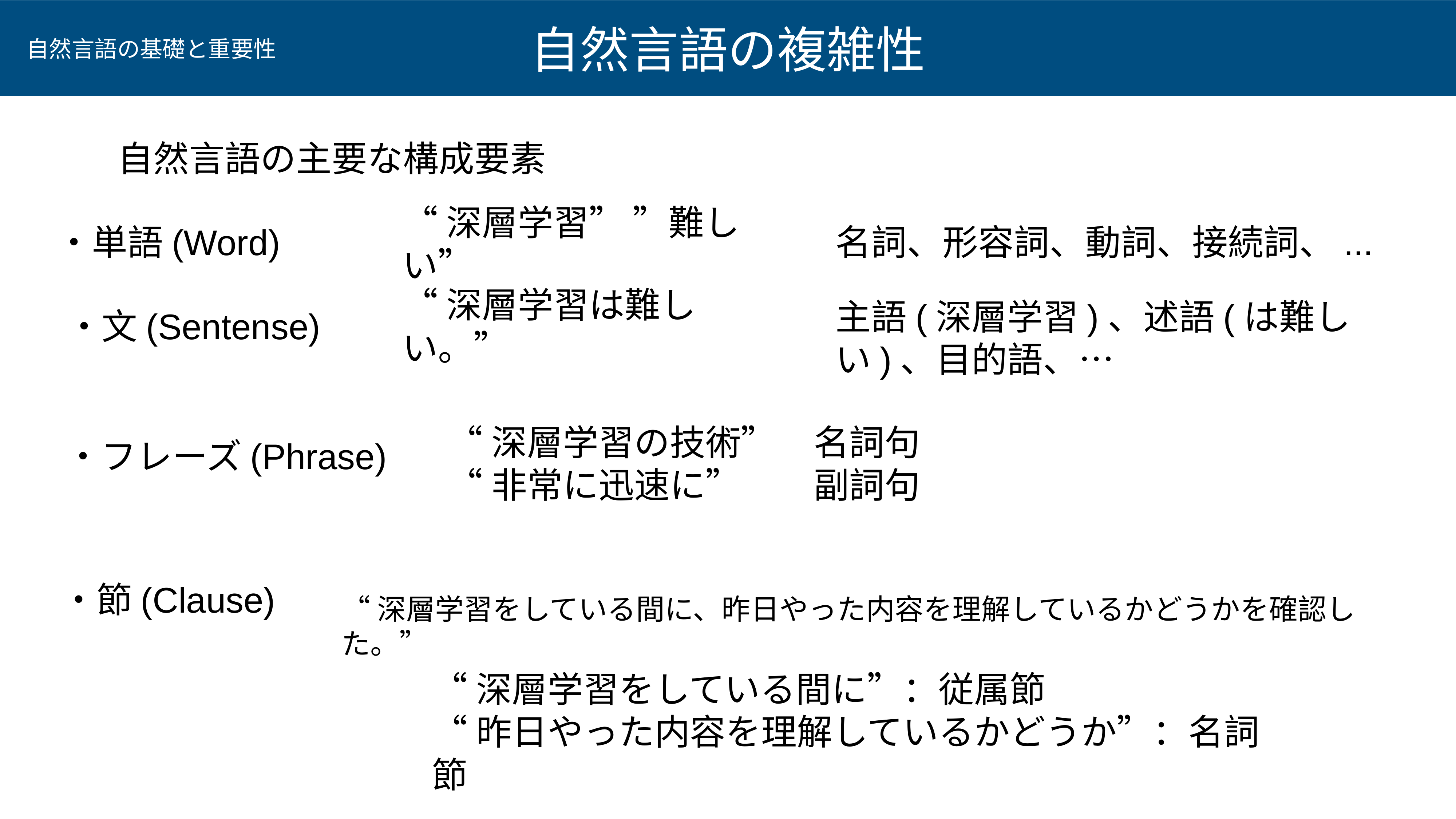

自然言語の複雑性
自然言語の基礎と重要性
自然言語の主要な構成要素
・単語(Word)
名詞、形容詞、動詞、接続詞、...
“深層学習” ”難しい”
主語(深層学習)、述語(は難しい)、目的語、…
・文(Sentense)
“深層学習は難しい。”
“深層学習の技術”
“非常に迅速に”
名詞句
副詞句
・フレーズ(Phrase)
・節(Clause)
“深層学習をしている間に、昨日やった内容を理解しているかどうかを確認した。”
“深層学習をしている間に”：従属節
“昨日やった内容を理解しているかどうか”：名詞節